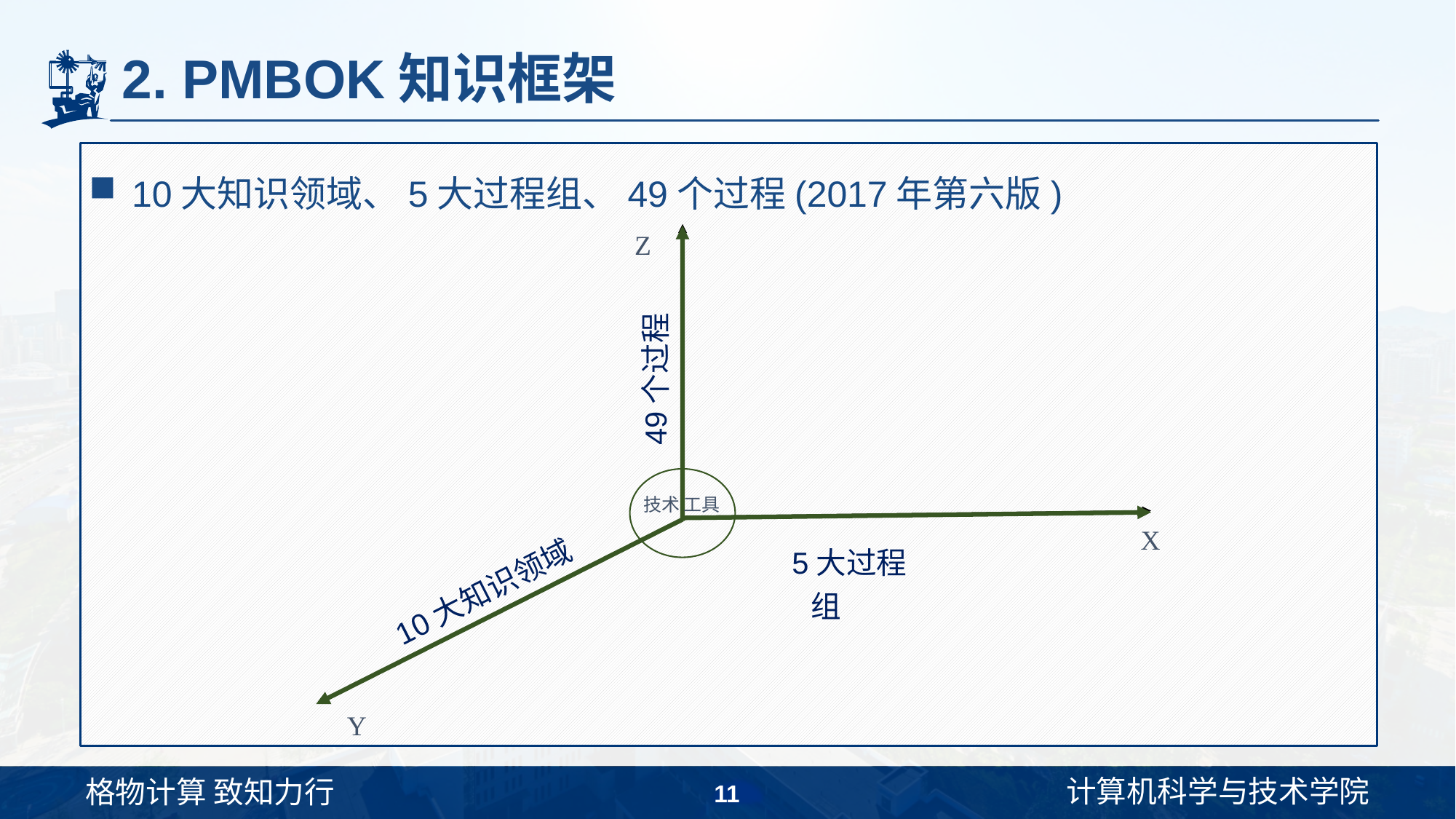

# 2. PMBOK知识框架
10大知识领域、5大过程组、49个过程(2017年第六版)
Z

49个过程
技术 工具

X

 5大过程组
10大知识领域
Y

11